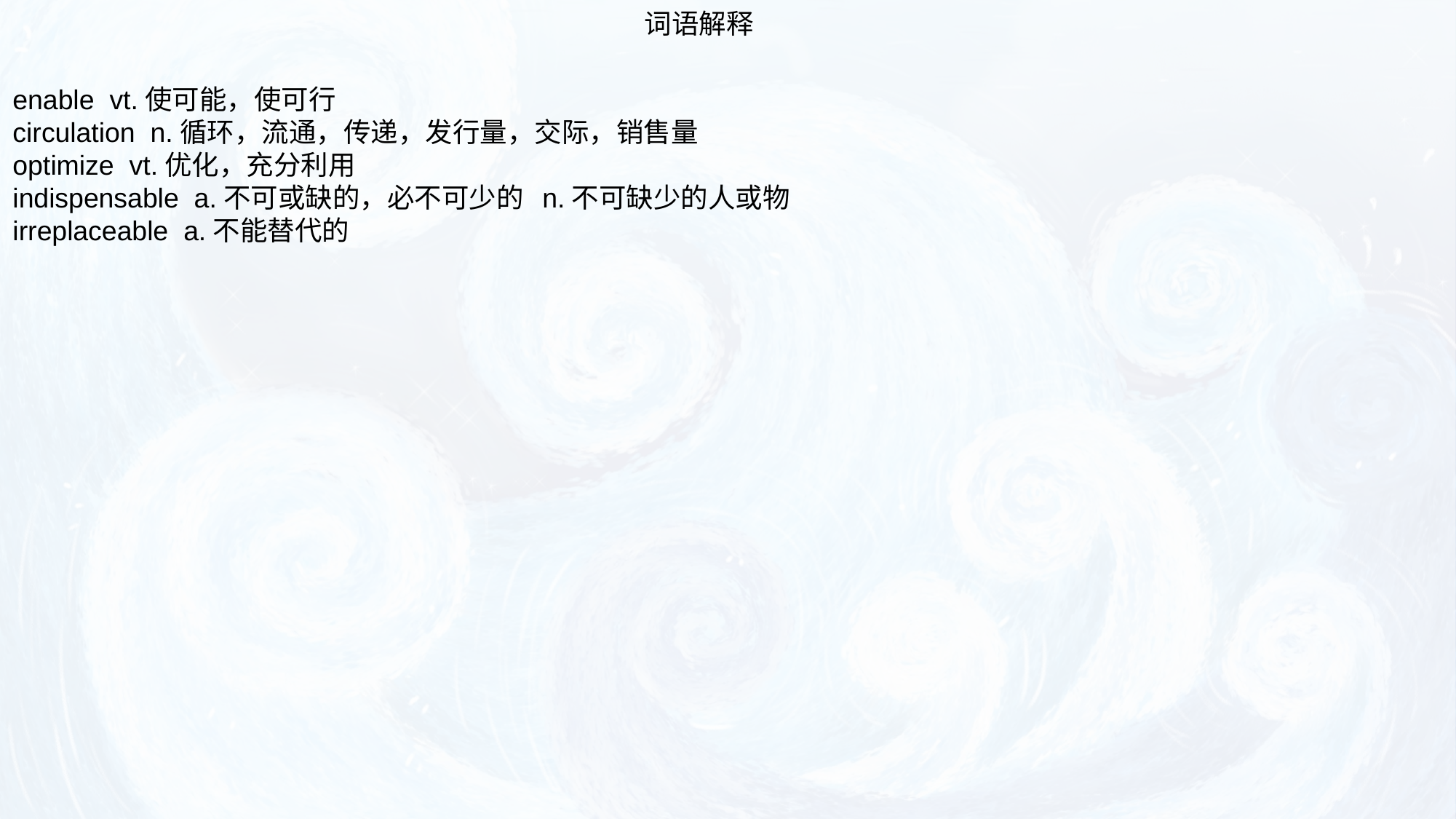

词语解释
enable  vt.使可能，使可行
circulation  n.循环，流通，传递，发行量，交际，销售量
optimize  vt.优化，充分利用
indispensable  a.不可或缺的，必不可少的  n.不可缺少的人或物
irreplaceable  a.不能替代的